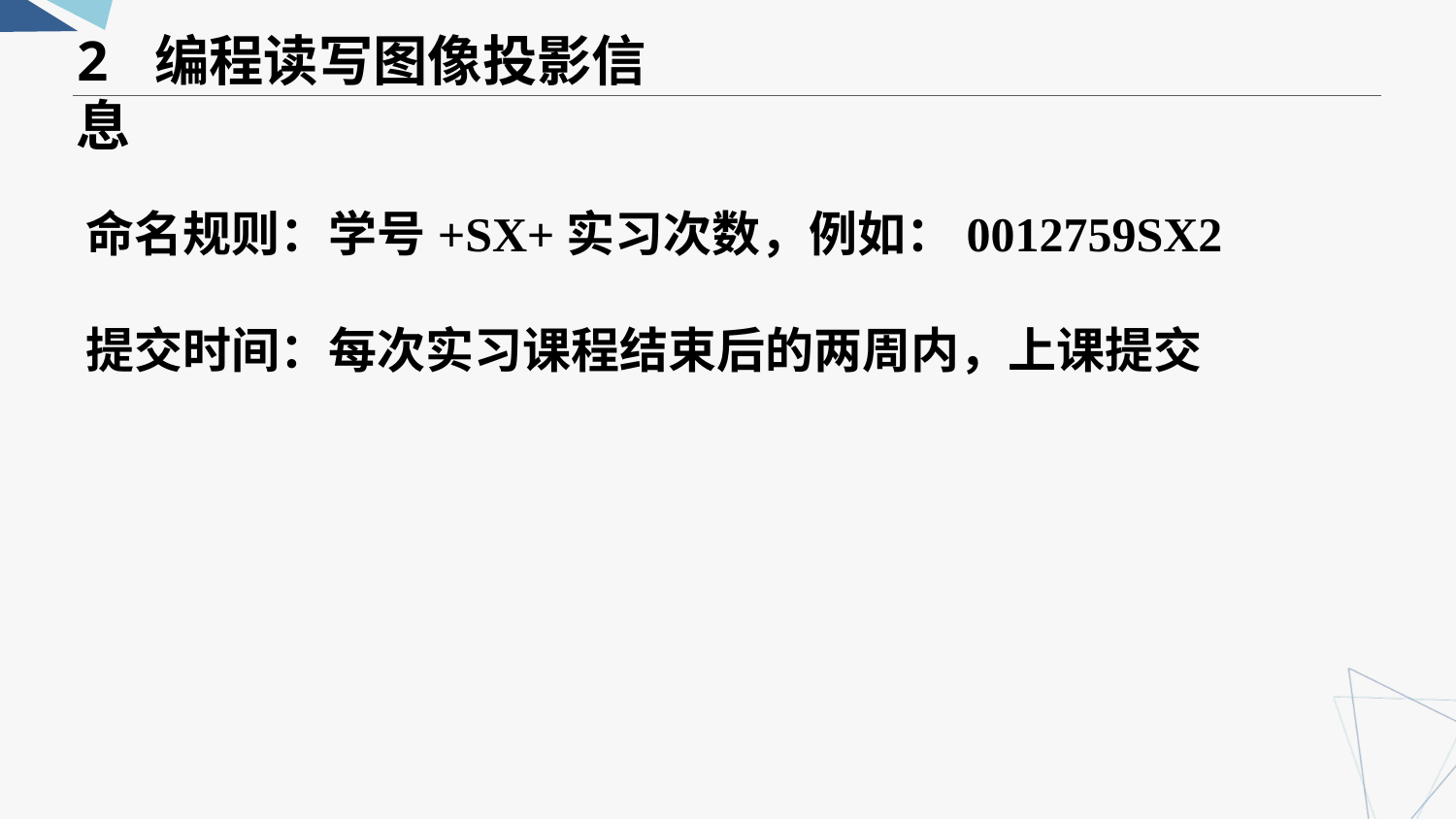

2 编程读写图像投影信息

命名规则：学号+SX+实习次数，例如：0012759SX2
提交时间：每次实习课程结束后的两周内，上课提交